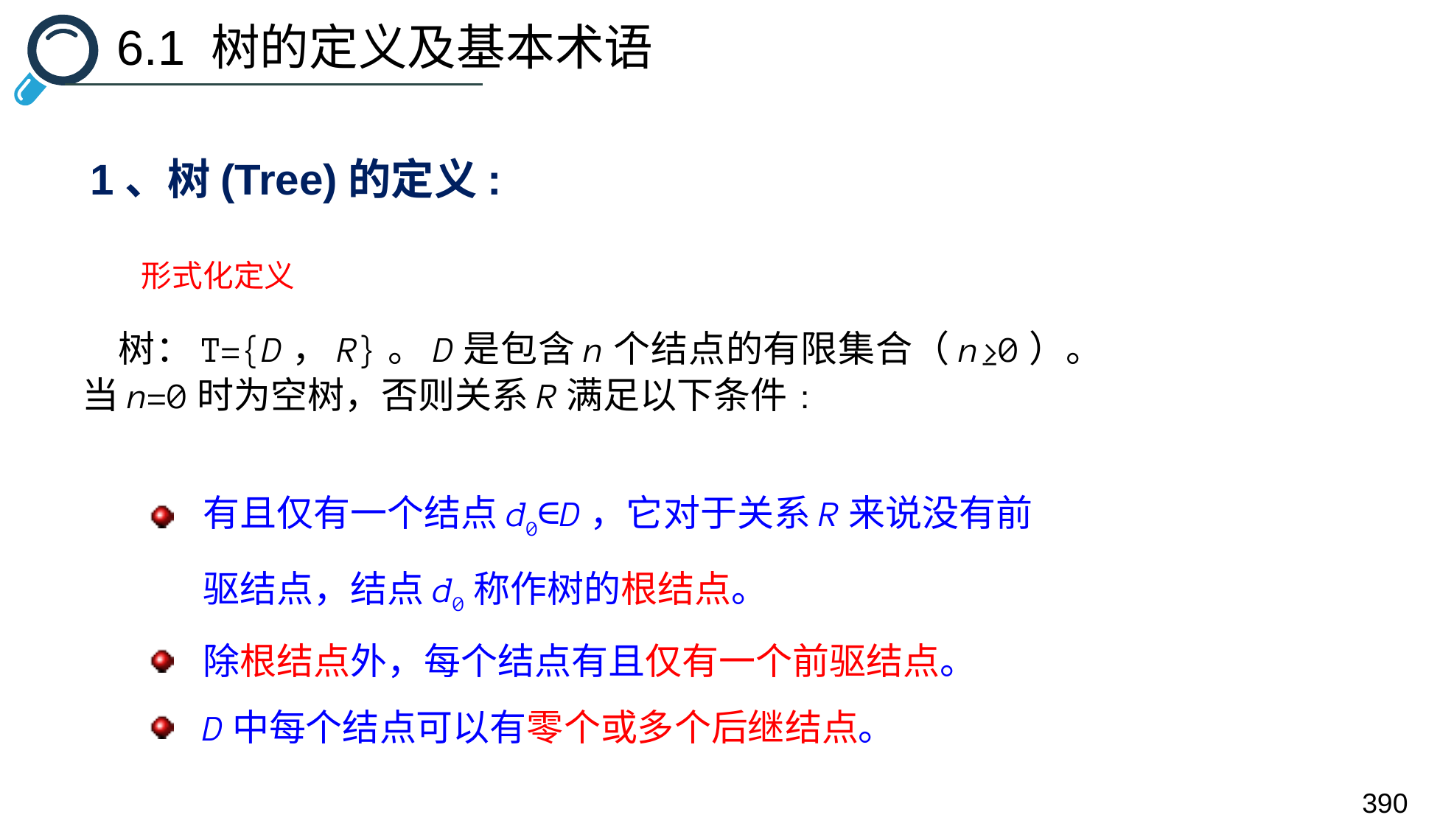

6.1 树的定义及基本术语
1、树(Tree)的定义:
形式化定义
   树：T={D，R}。D是包含n个结点的有限集合（n≥0）。当n=0时为空树，否则关系R满足以下条件:
有且仅有一个结点d0∈D，它对于关系R来说没有前驱结点，结点d0称作树的根结点。
除根结点外，每个结点有且仅有一个前驱结点。
D中每个结点可以有零个或多个后继结点。
390